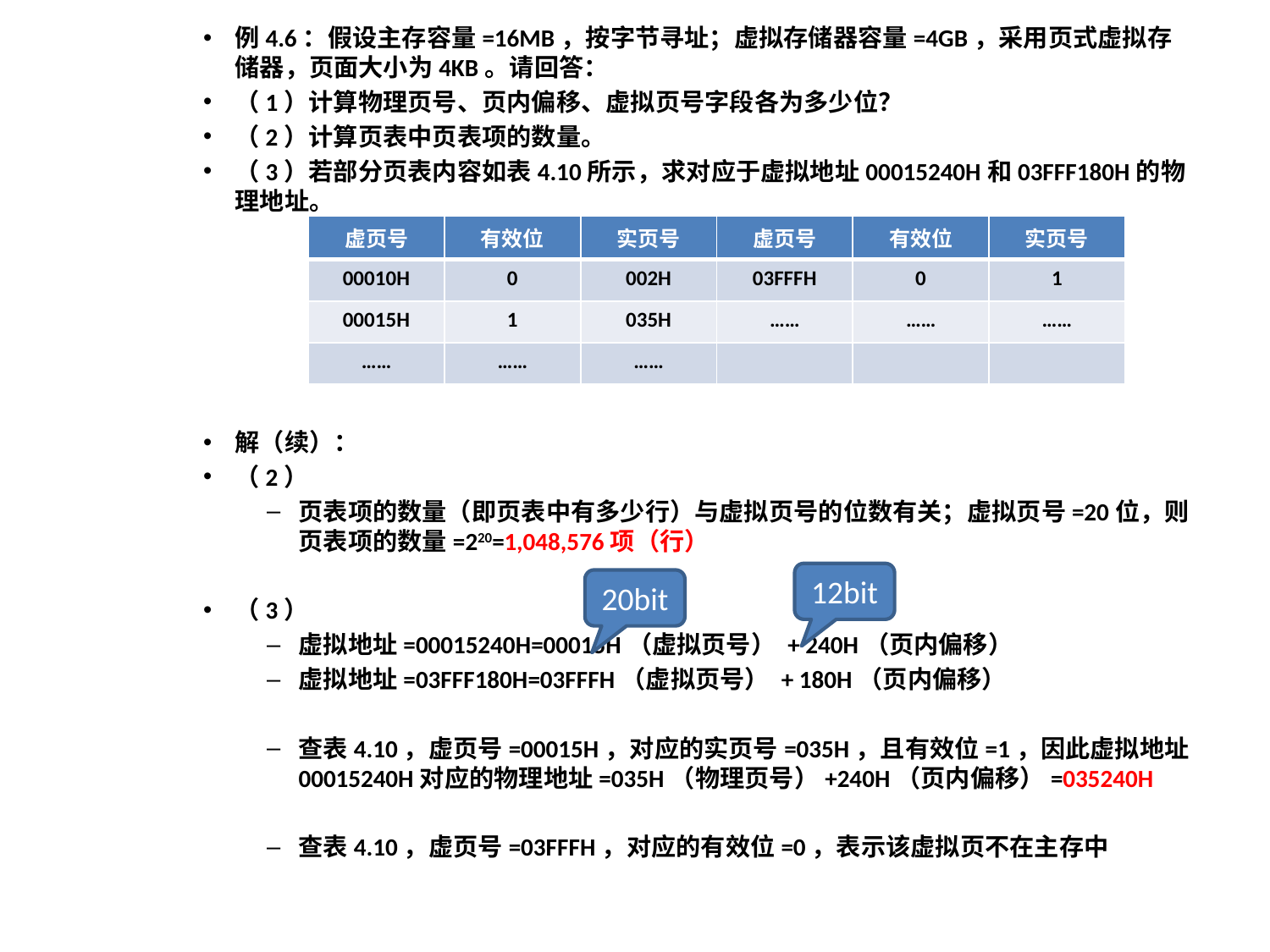

例4.6：假设主存容量=16MB，按字节寻址；虚拟存储器容量=4GB，采用页式虚拟存储器，页面大小为4KB。请回答：
（1）计算物理页号、页内偏移、虚拟页号字段各为多少位？
（2）计算页表中页表项的数量。
（3）若部分页表内容如表4.10所示，求对应于虚拟地址00015240H和03FFF180H的物理地址。

解（续）：
（2）
页表项的数量（即页表中有多少行）与虚拟页号的位数有关；虚拟页号=20位，则页表项的数量=220=1,048,576项（行）

（3）
虚拟地址=00015240H=00015H（虚拟页号） + 240H（页内偏移）
虚拟地址=03FFF180H=03FFFH（虚拟页号） + 180H（页内偏移）

查表4.10，虚页号=00015H，对应的实页号=035H，且有效位=1，因此虚拟地址00015240H对应的物理地址=035H（物理页号）+240H（页内偏移）=035240H

查表4.10，虚页号=03FFFH，对应的有效位=0，表示该虚拟页不在主存中
| 虚页号 | 有效位 | 实页号 | 虚页号 | 有效位 | 实页号 |
| --- | --- | --- | --- | --- | --- |
| 00010H | 0 | 002H | 03FFFH | 0 | 1 |
| 00015H | 1 | 035H | …… | …… | …… |
| …… | …… | …… |  |  |  |
12bit
20bit